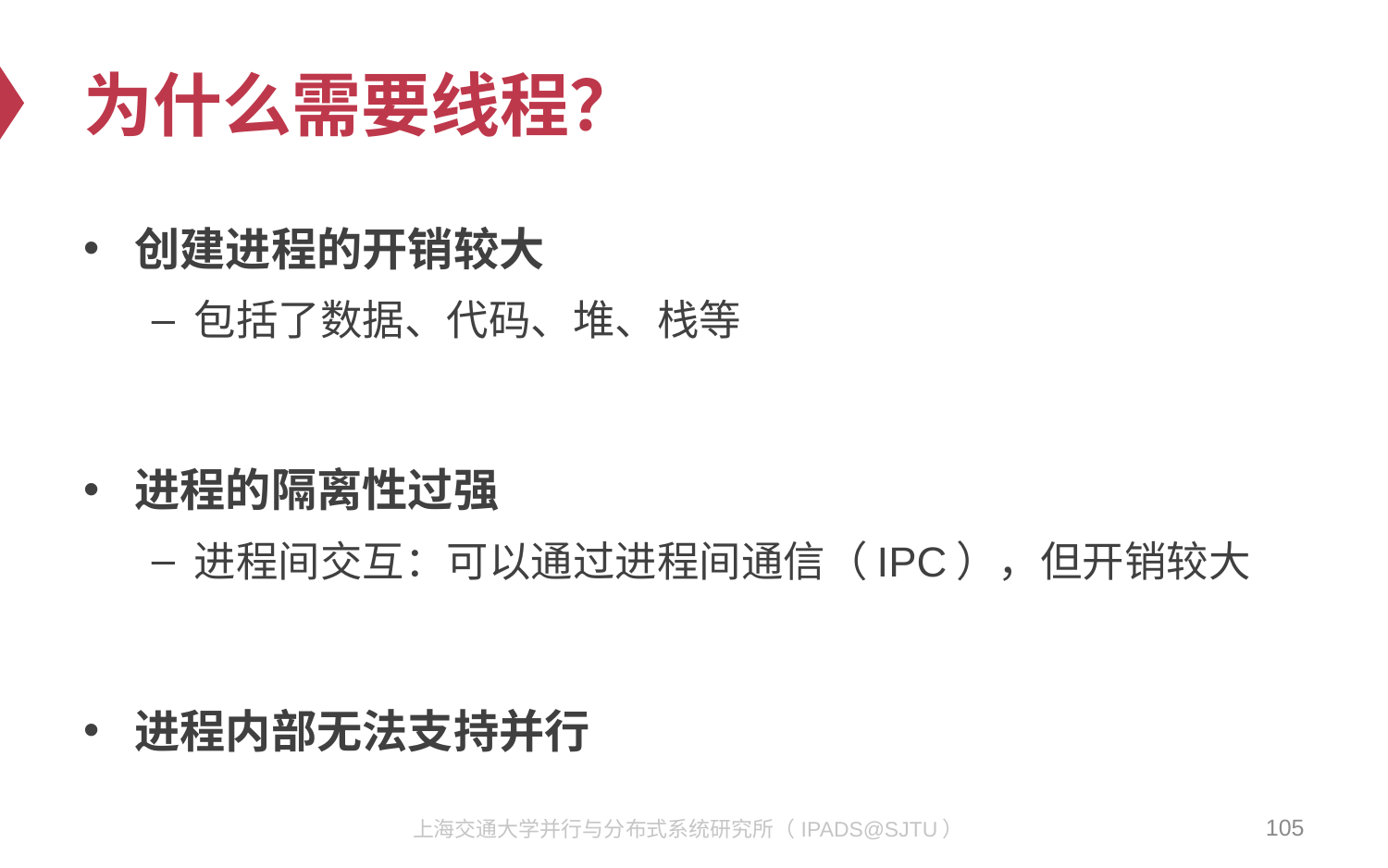

# 为什么需要线程？
创建进程的开销较大
包括了数据、代码、堆、栈等

进程的隔离性过强
进程间交互：可以通过进程间通信（IPC），但开销较大

进程内部无法支持并行
105
上海交通大学并行与分布式系统研究所（IPADS@SJTU）